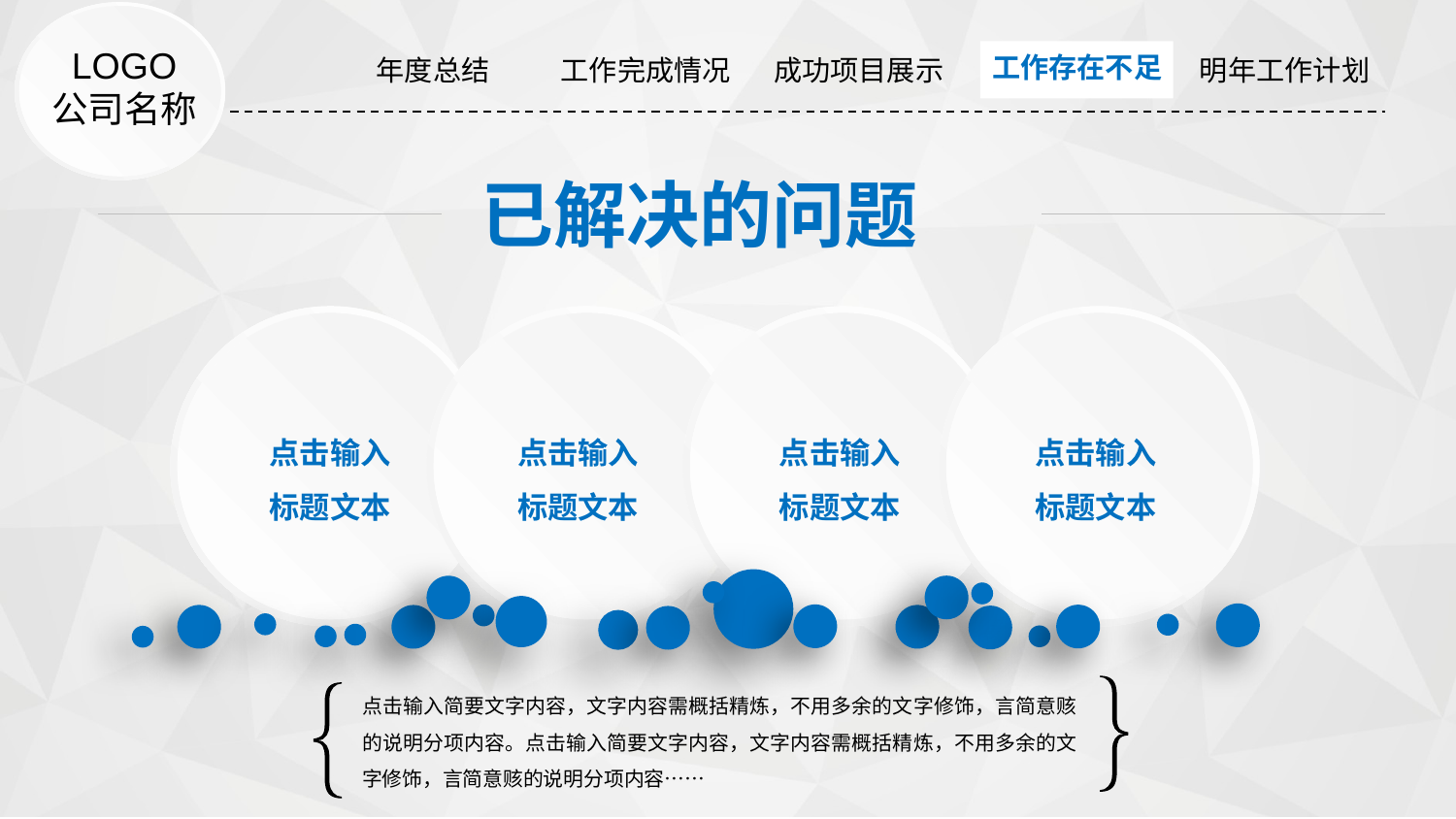

工作存在不足
| 年度总结 | 工作完成情况 | 成功项目展示 | 工作存在不足 | 明年工作计划 |
| --- | --- | --- | --- | --- |
LOGO
公司名称
已解决的问题

点击输入
标题文本
点击输入
标题文本
点击输入
标题文本
点击输入
标题文本

点击输入简要文字内容，文字内容需概括精炼，不用多余的文字修饰，言简意赅的说明分项内容。点击输入简要文字内容，文字内容需概括精炼，不用多余的文字修饰，言简意赅的说明分项内容……